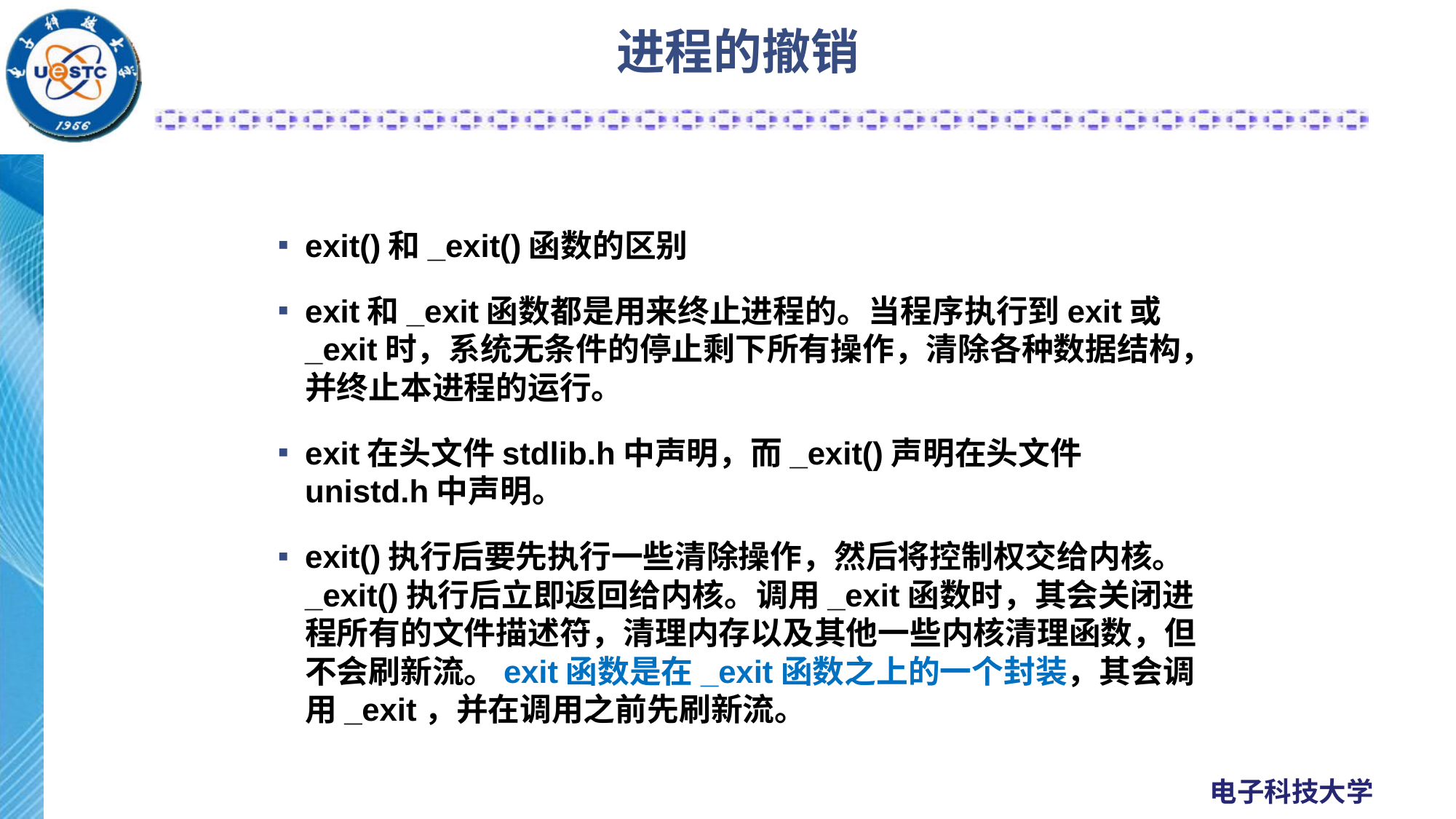

# 进程的撤销
exit()和_exit()函数的区别
exit和_exit函数都是用来终止进程的。当程序执行到exit或_exit时，系统无条件的停止剩下所有操作，清除各种数据结构，并终止本进程的运行。
exit在头文件stdlib.h中声明，而_exit()声明在头文件unistd.h中声明。
exit()执行后要先执行一些清除操作，然后将控制权交给内核。_exit()执行后立即返回给内核。调用_exit函数时，其会关闭进程所有的文件描述符，清理内存以及其他一些内核清理函数，但不会刷新流。exit函数是在_exit函数之上的一个封装，其会调用_exit，并在调用之前先刷新流。